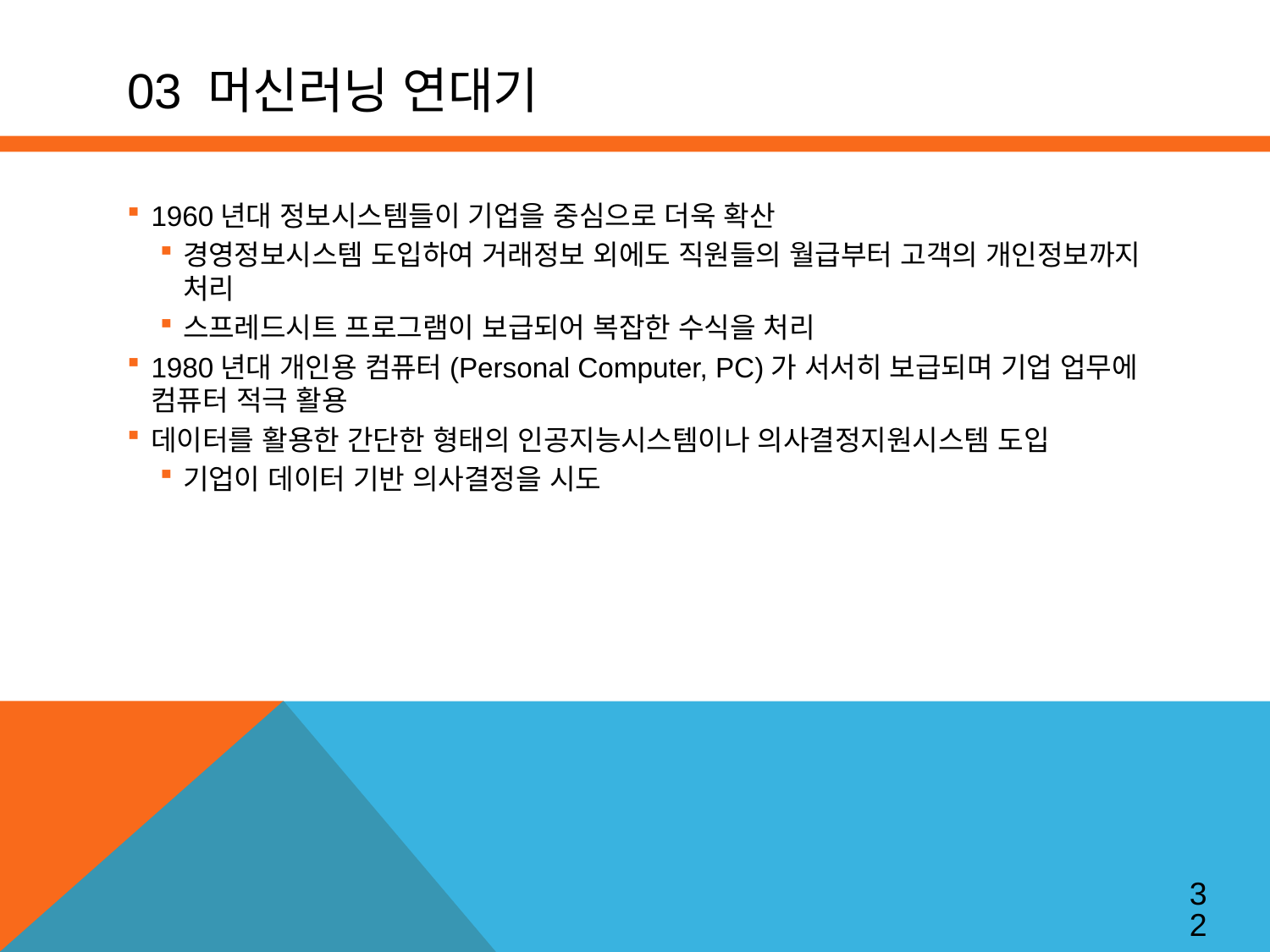

# 03 머신러닝 연대기

1960년대 정보시스템들이 기업을 중심으로 더욱 확산
경영정보시스템 도입하여 거래정보 외에도 직원들의 월급부터 고객의 개인정보까지 처리
스프레드시트 프로그램이 보급되어 복잡한 수식을 처리
1980년대 개인용 컴퓨터(Personal Computer, PC)가 서서히 보급되며 기업 업무에 컴퓨터 적극 활용
데이터를 활용한 간단한 형태의 인공지능시스템이나 의사결정지원시스템 도입
기업이 데이터 기반 의사결정을 시도
32